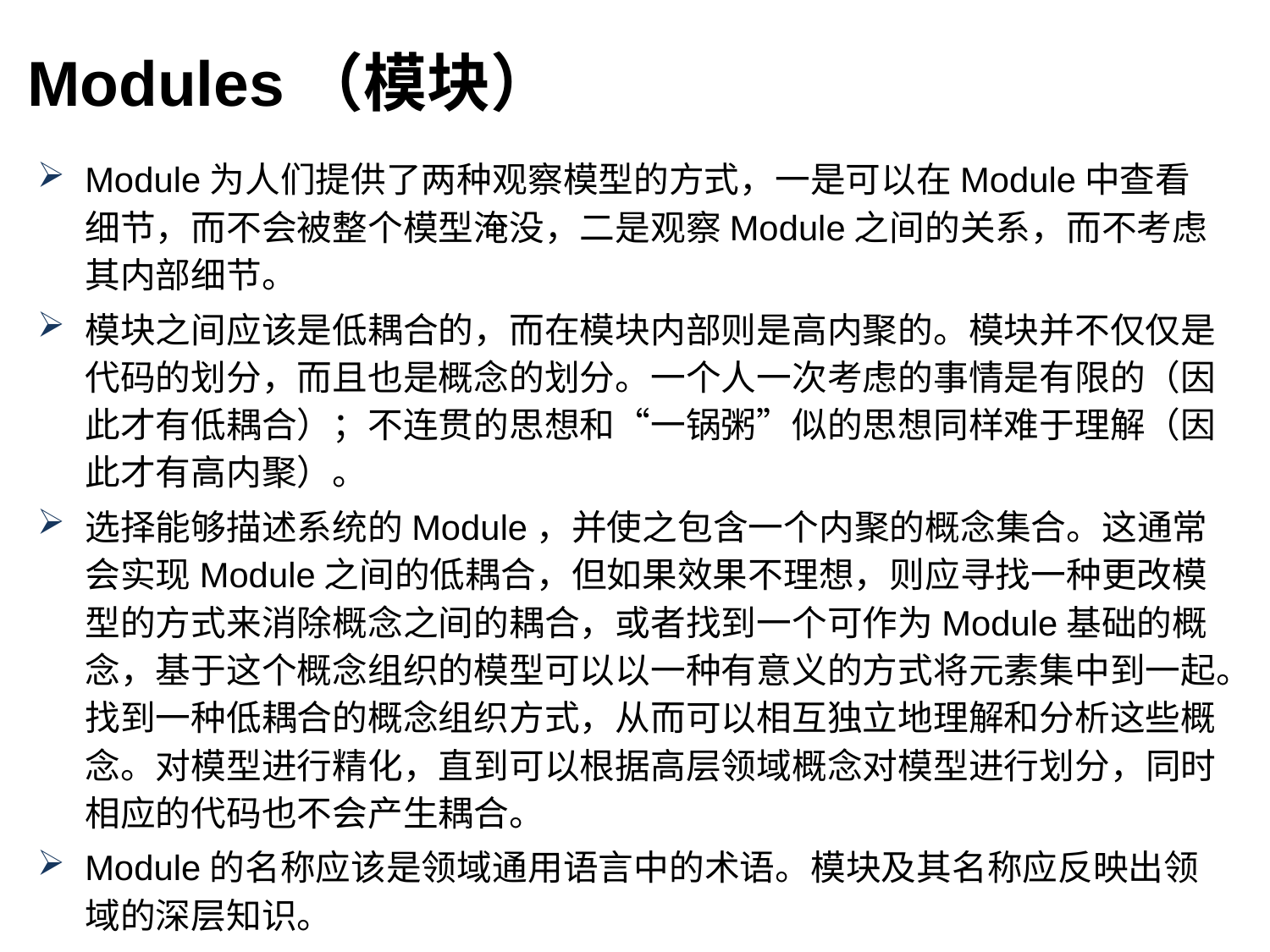

Modules（模块）
Module为人们提供了两种观察模型的方式，一是可以在Module中查看细节，而不会被整个模型淹没，二是观察Module之间的关系，而不考虑其内部细节。
模块之间应该是低耦合的，而在模块内部则是高内聚的。模块并不仅仅是代码的划分，而且也是概念的划分。一个人一次考虑的事情是有限的（因此才有低耦合）；不连贯的思想和“一锅粥”似的思想同样难于理解（因此才有高内聚）。
选择能够描述系统的Module，并使之包含一个内聚的概念集合。这通常会实现Module之间的低耦合，但如果效果不理想，则应寻找一种更改模型的方式来消除概念之间的耦合，或者找到一个可作为Module基础的概念，基于这个概念组织的模型可以以一种有意义的方式将元素集中到一起。找到一种低耦合的概念组织方式，从而可以相互独立地理解和分析这些概念。对模型进行精化，直到可以根据高层领域概念对模型进行划分，同时相应的代码也不会产生耦合。
Module的名称应该是领域通用语言中的术语。模块及其名称应反映出领域的深层知识。